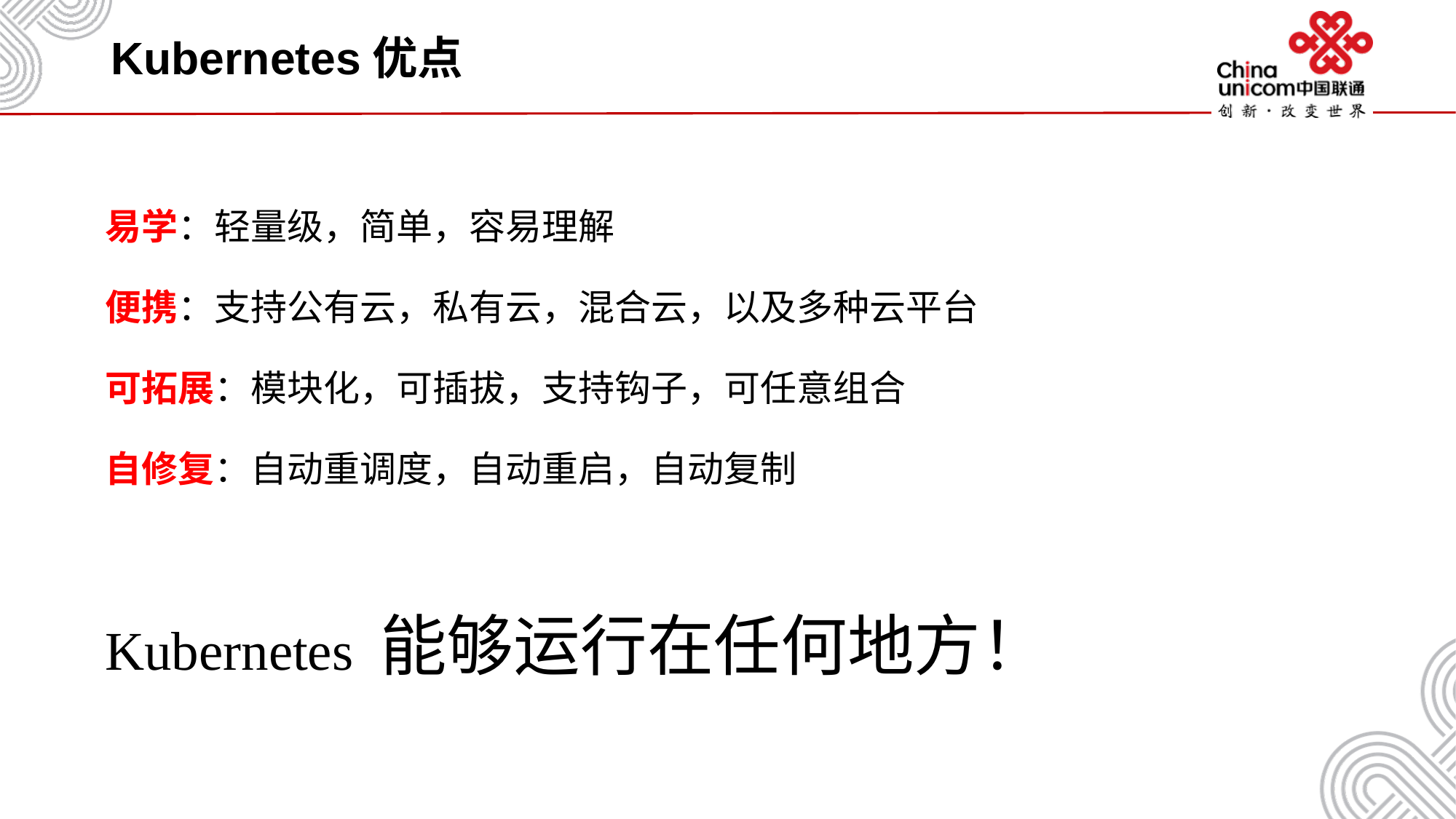

# Kubernetes优点
易学：轻量级，简单，容易理解
便携：支持公有云，私有云，混合云，以及多种云平台
可拓展：模块化，可插拔，支持钩子，可任意组合
自修复：自动重调度，自动重启，自动复制

Kubernetes 能够运行在任何地方！